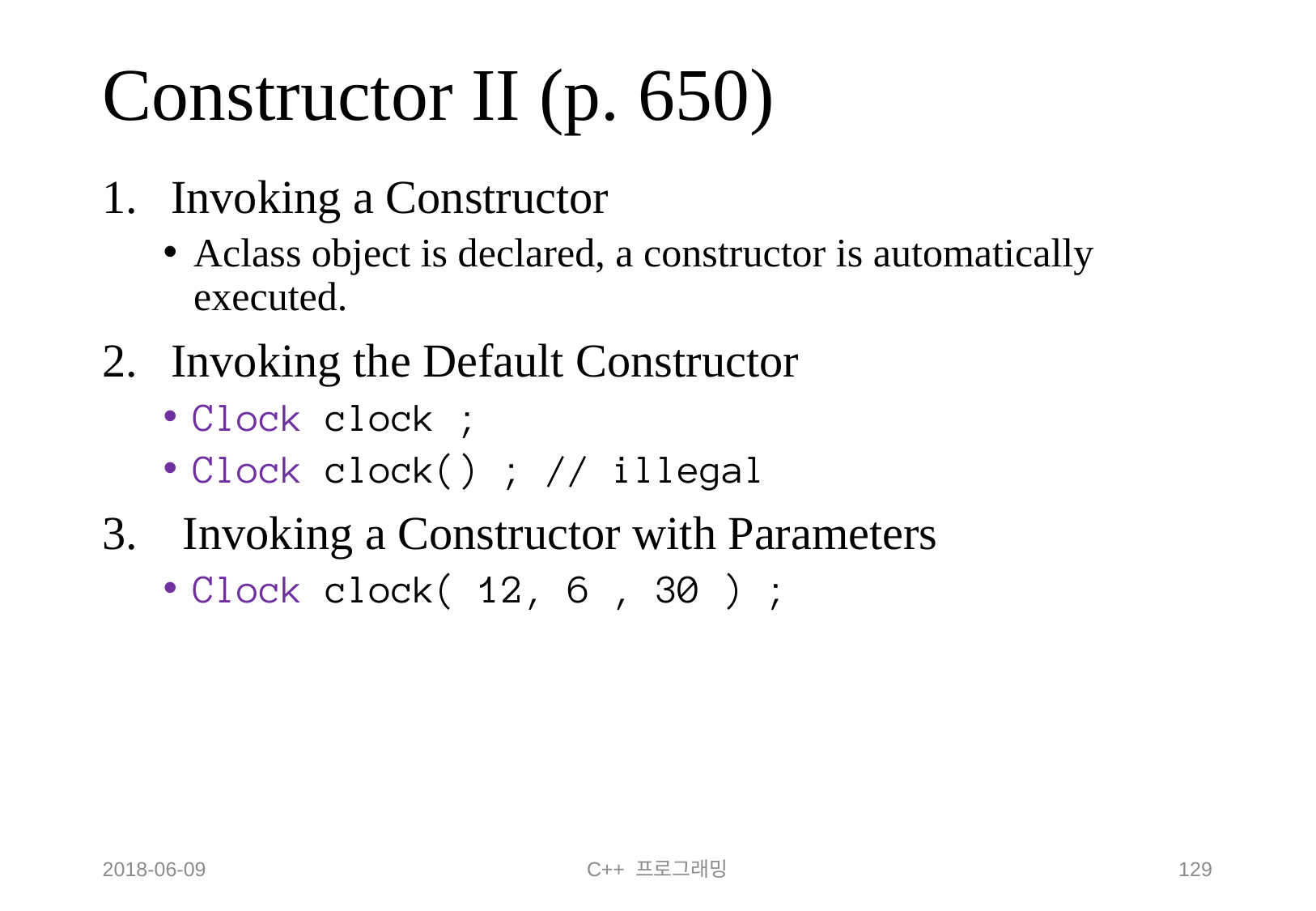

# Constructor II (p. 650)
Invoking a Constructor
Aclass object is declared, a constructor is automatically executed.
Invoking the Default Constructor
Clock clock ;
Clock clock() ; // illegal
 Invoking a Constructor with Parameters
Clock clock( 12, 6 , 30 ) ;
2018-06-09
C++ 프로그래밍
129